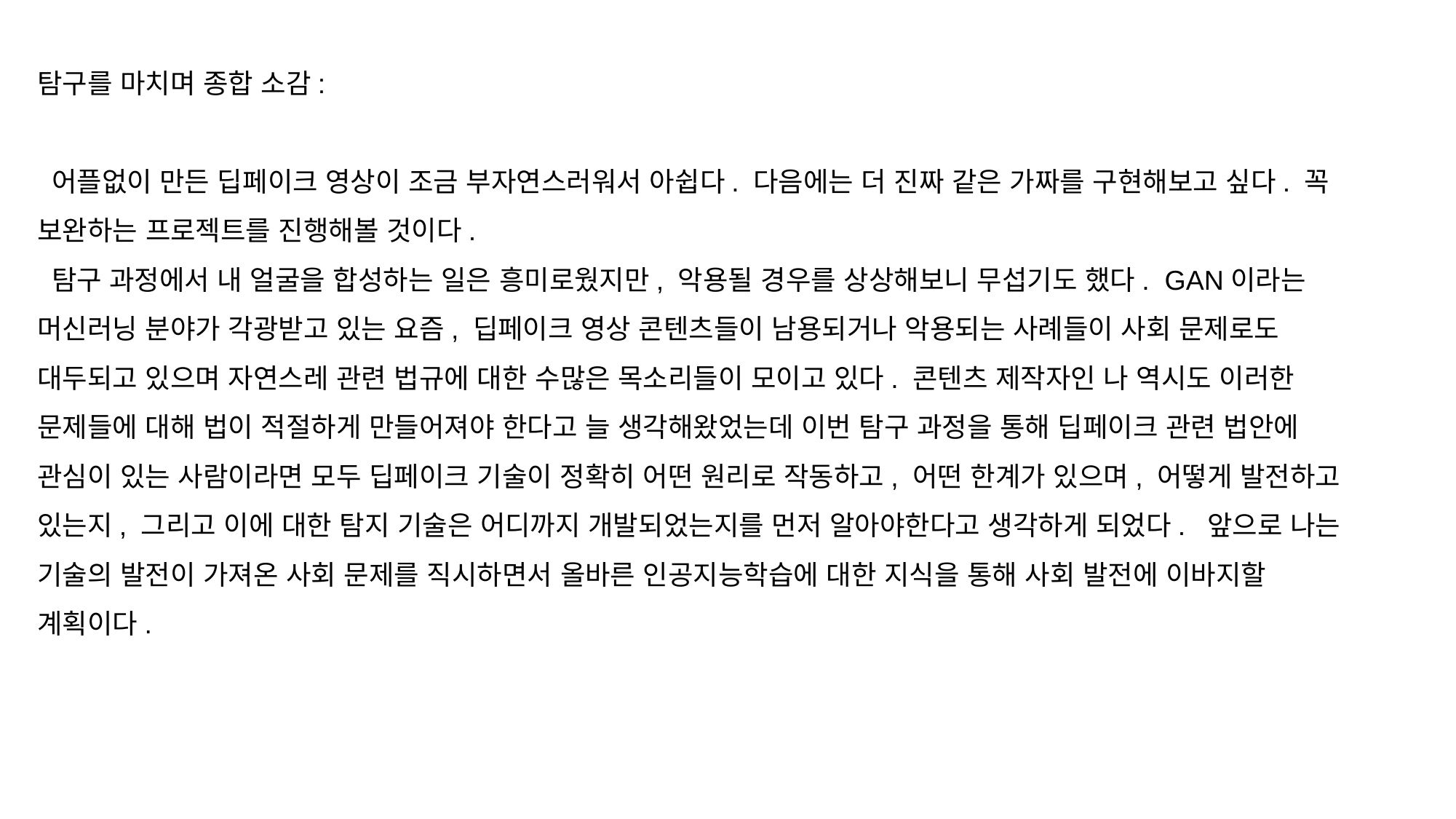

탐구를 마치며 종합 소감:

 어플없이 만든 딥페이크 영상이 조금 부자연스러워서 아쉽다. 다음에는 더 진짜 같은 가짜를 구현해보고 싶다. 꼭 보완하는 프로젝트를 진행해볼 것이다.
 탐구 과정에서 내 얼굴을 합성하는 일은 흥미로웠지만, 악용될 경우를 상상해보니 무섭기도 했다.  GAN이라는 머신러닝 분야가 각광받고 있는 요즘, 딥페이크 영상 콘텐츠들이 남용되거나 악용되는 사례들이 사회 문제로도 대두되고 있으며 자연스레 관련 법규에 대한 수많은 목소리들이 모이고 있다. 콘텐츠 제작자인 나 역시도 이러한 문제들에 대해 법이 적절하게 만들어져야 한다고 늘 생각해왔었는데 이번 탐구 과정을 통해 딥페이크 관련 법안에 관심이 있는 사람이라면 모두 딥페이크 기술이 정확히 어떤 원리로 작동하고, 어떤 한계가 있으며, 어떻게 발전하고 있는지, 그리고 이에 대한 탐지 기술은 어디까지 개발되었는지를 먼저 알아야한다고 생각하게 되었다.  앞으로 나는 기술의 발전이 가져온 사회 문제를 직시하면서 올바른 인공지능학습에 대한 지식을 통해 사회 발전에 이바지할 계획이다.